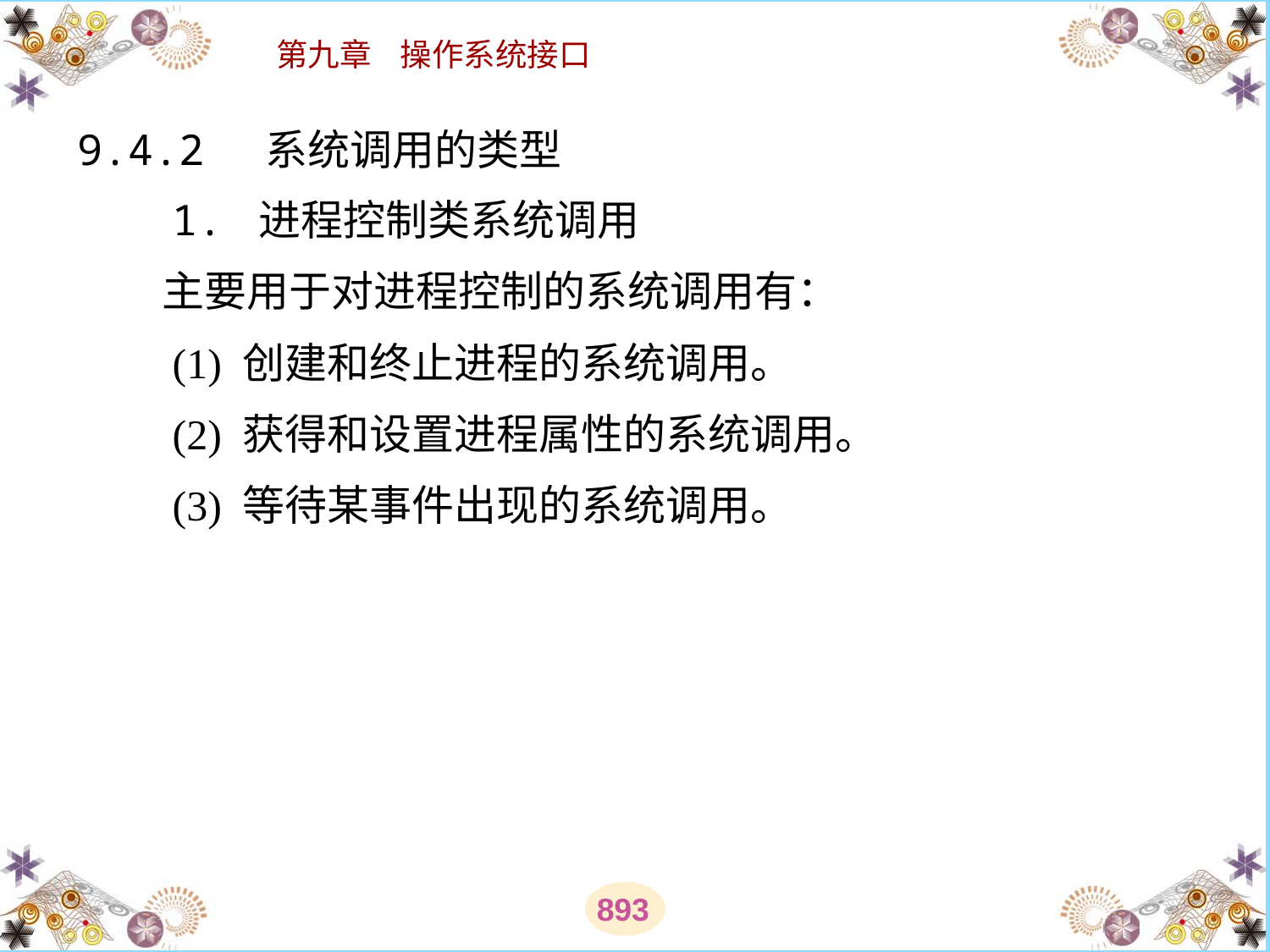

# 9.4.2  系统调用的类型 　　1. 进程控制类系统调用 　　主要用于对进程控制的系统调用有： 　　(1) 创建和终止进程的系统调用。 　　(2) 获得和设置进程属性的系统调用。 　　(3) 等待某事件出现的系统调用。